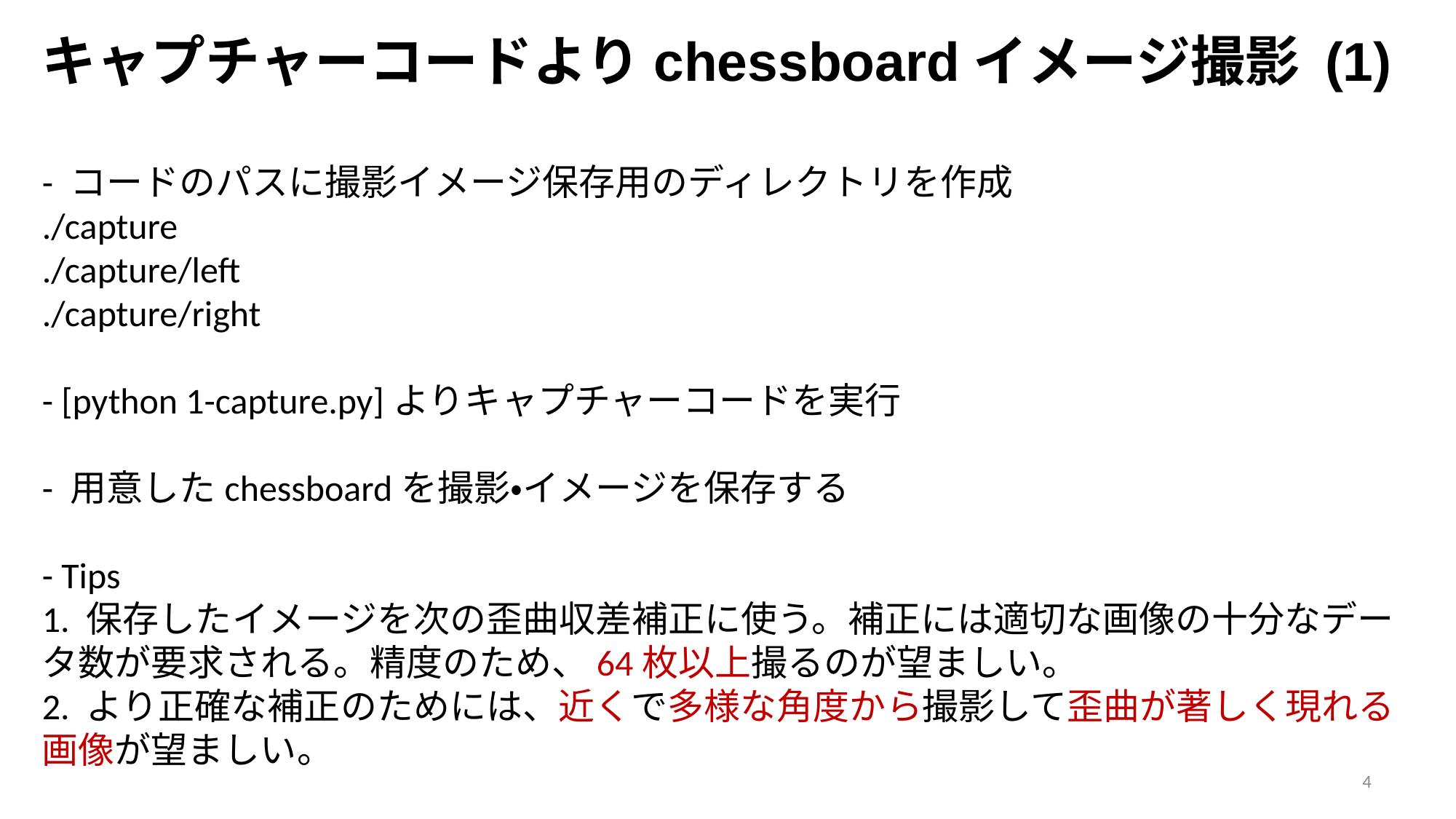

キャプチャーコードよりchessboardイメージ撮影 (1)
- コードのパスに撮影イメージ保存用のディレクトリを作成
./capture
./capture/left
./capture/right

- [python 1-capture.py]よりキャプチャーコードを実行
- 用意したchessboardを撮影・イメージを保存する
- Tips
1. 保存したイメージを次の歪曲収差補正に使う。補正には適切な画像の十分なデータ数が要求される。精度のため、64枚以上撮るのが望ましい。
2. より正確な補正のためには、近くで多様な角度から撮影して歪曲が著しく現れる画像が望ましい。
4